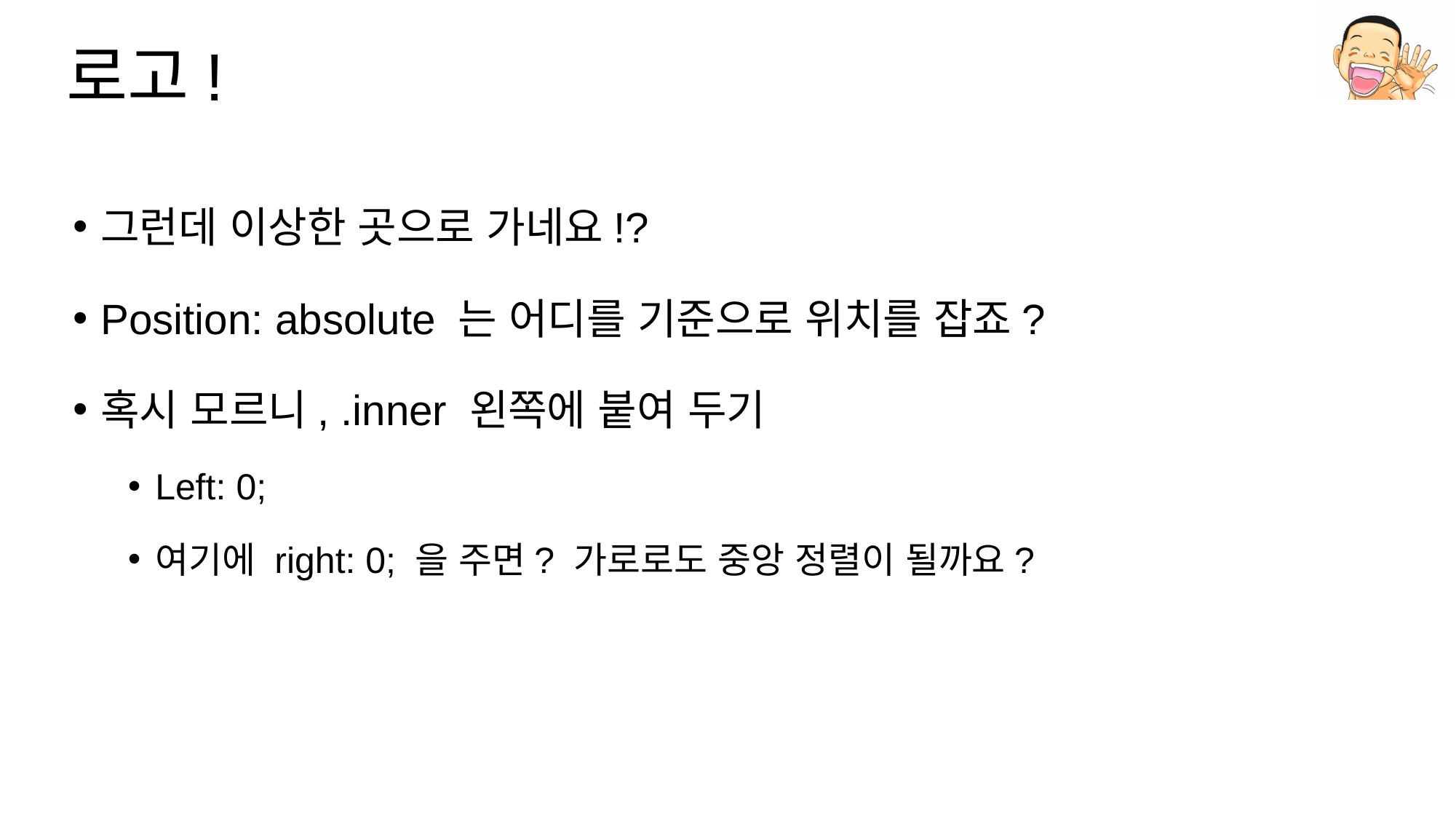

# 로고!
그런데 이상한 곳으로 가네요!?
Position: absolute 는 어디를 기준으로 위치를 잡죠?
혹시 모르니, .inner 왼쪽에 붙여 두기
Left: 0;
여기에 right: 0; 을 주면? 가로로도 중앙 정렬이 될까요?